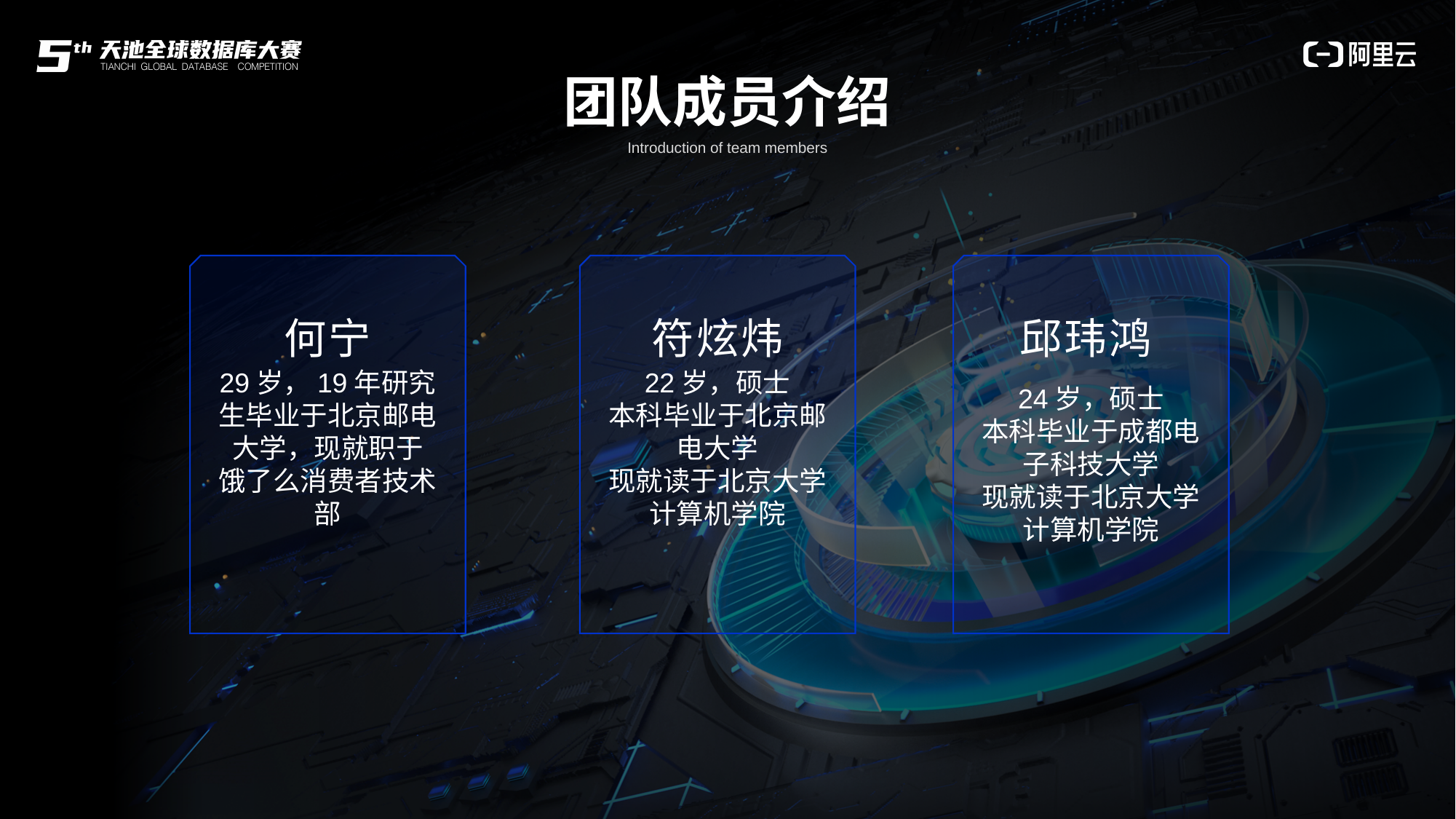

团队成员介绍
Introduction of team members
29岁，19年研究生毕业于北京邮电大学，现就职于
饿了么消费者技术部
22岁，硕士
本科毕业于北京邮电大学
现就读于北京大学计算机学院

24岁，硕士
本科毕业于成都电子科技大学
现就读于北京大学计算机学院
邱玮鸿
何宁
符炫炜